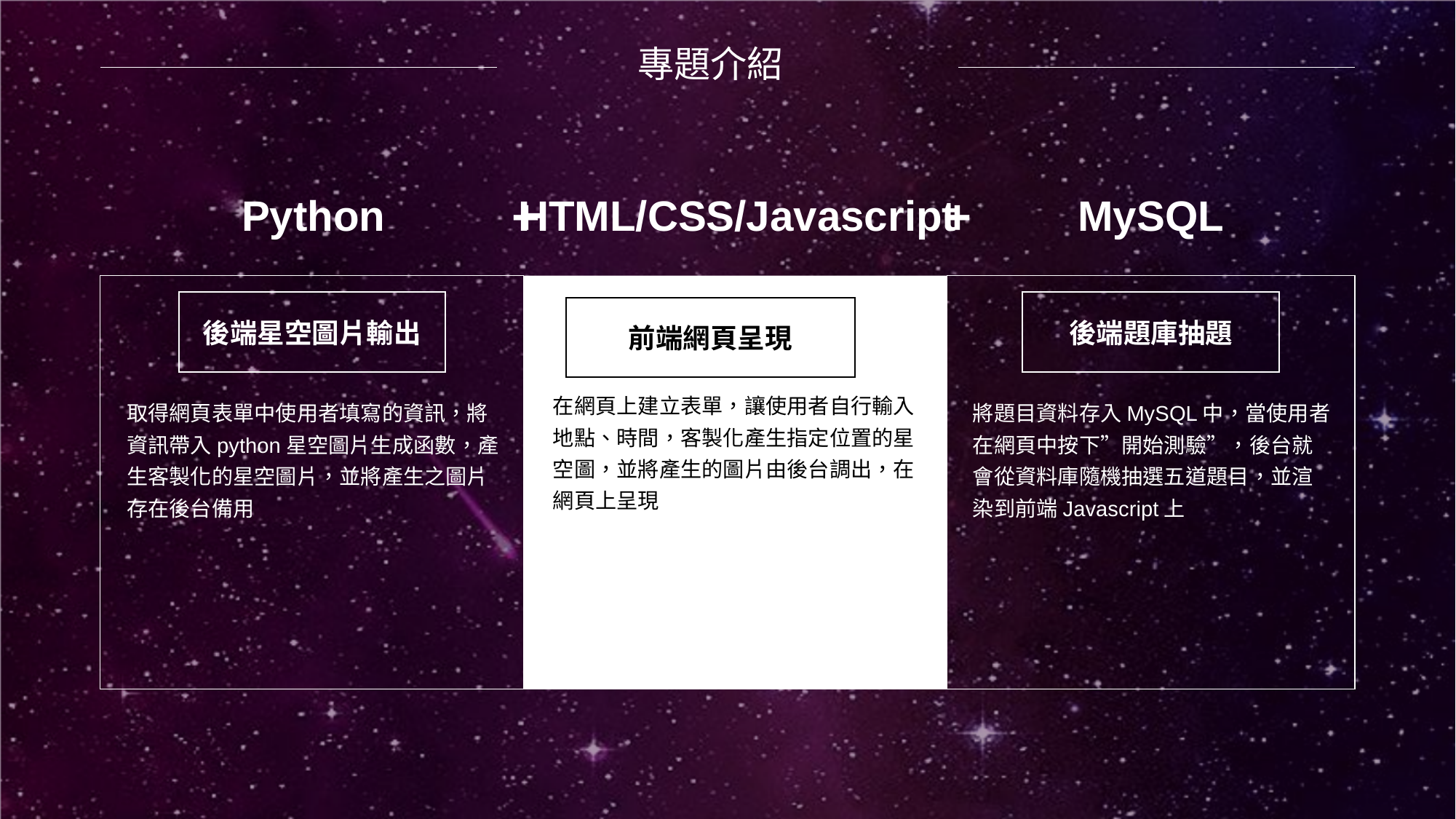

專題介紹
+
+
Python
MySQL
HTML/CSS/Javascript

後端星空圖片輸出
取得網頁表單中使用者填寫的資訊，將資訊帶入python星空圖片生成函數，產生客製化的星空圖片，並將產生之圖片存在後台備用

後端題庫抽題
將題目資料存入MySQL中，當使用者在網頁中按下”開始測驗”，後台就會從資料庫隨機抽選五道題目，並渲染到前端Javascript上

前端網頁呈現
在網頁上建立表單，讓使用者自行輸入地點、時間，客製化產生指定位置的星空圖，並將產生的圖片由後台調出，在網頁上呈現